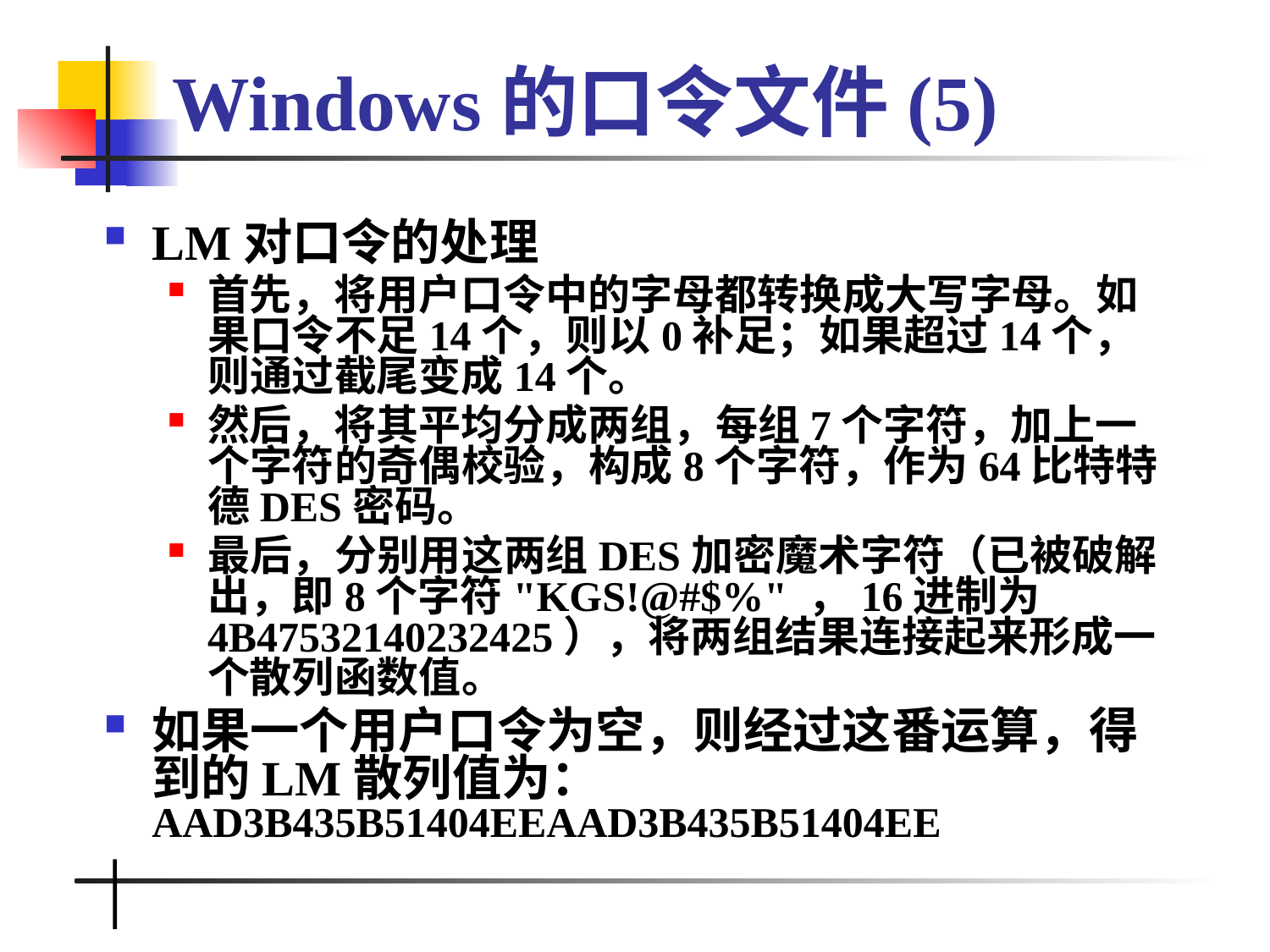

# Windows的口令文件(5)
LM对口令的处理
首先，将用户口令中的字母都转换成大写字母。如果口令不足14个，则以0补足；如果超过14个，则通过截尾变成14个。
然后，将其平均分成两组，每组7个字符，加上一个字符的奇偶校验，构成8个字符，作为64比特特德DES密码。
最后，分别用这两组DES加密魔术字符（已被破解出，即8个字符"KGS!@#$%" ，16进制为4B47532140232425），将两组结果连接起来形成一个散列函数值。
如果一个用户口令为空，则经过这番运算，得到的LM散列值为：AAD3B435B51404EEAAD3B435B51404EE